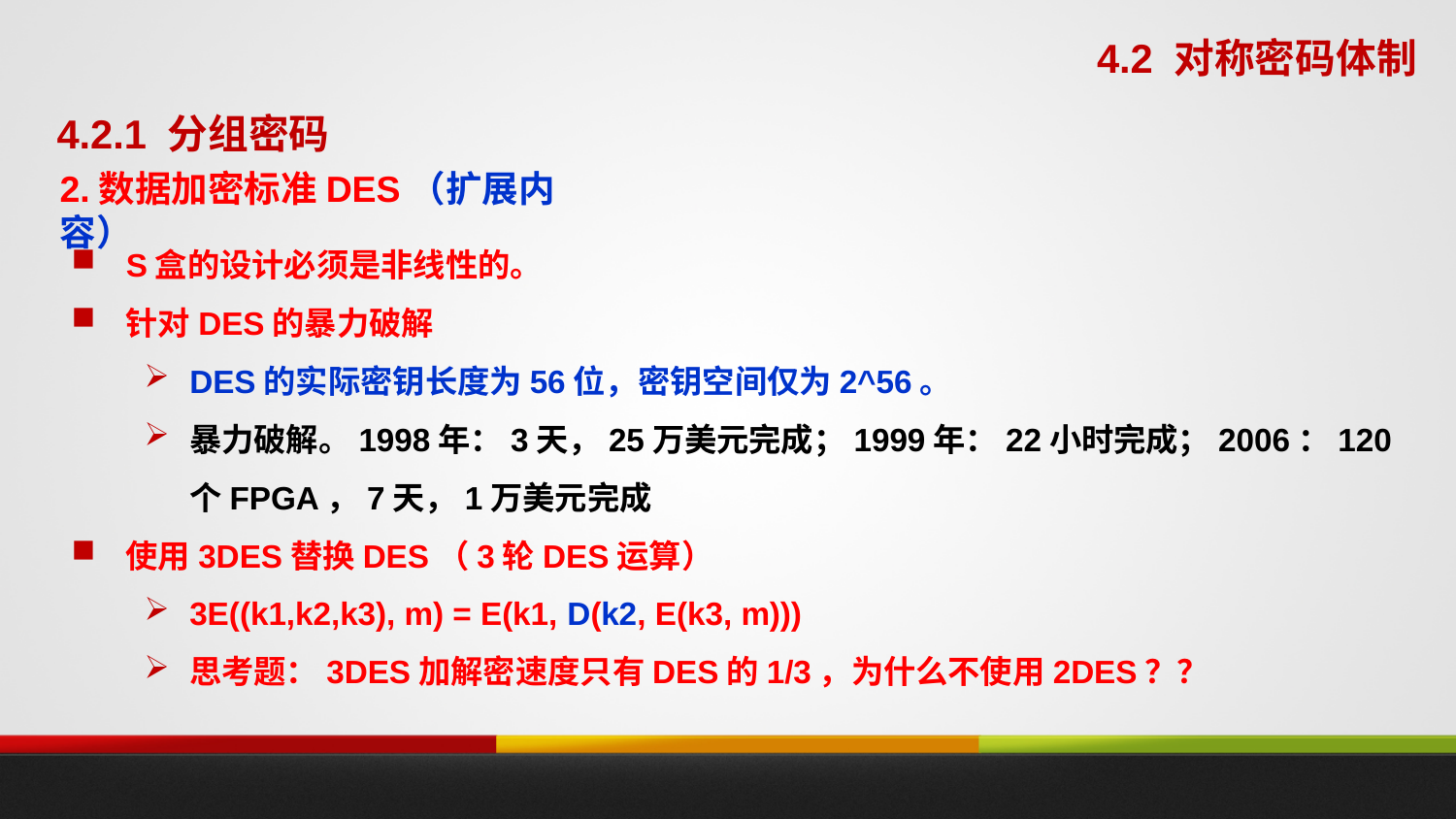

4.2 对称密码体制
4.2.1 分组密码
2.数据加密标准DES（扩展内容）
S盒的设计必须是非线性的。
针对DES的暴力破解
DES的实际密钥长度为56位，密钥空间仅为2^56。
暴力破解。1998年：3天，25万美元完成；1999年：22小时完成；2006：120个FPGA，7天，1万美元完成
使用3DES替换DES（3轮DES运算）
3E((k1,k2,k3), m) = E(k1, D(k2, E(k3, m)))
思考题：3DES加解密速度只有DES的1/3，为什么不使用2DES？？